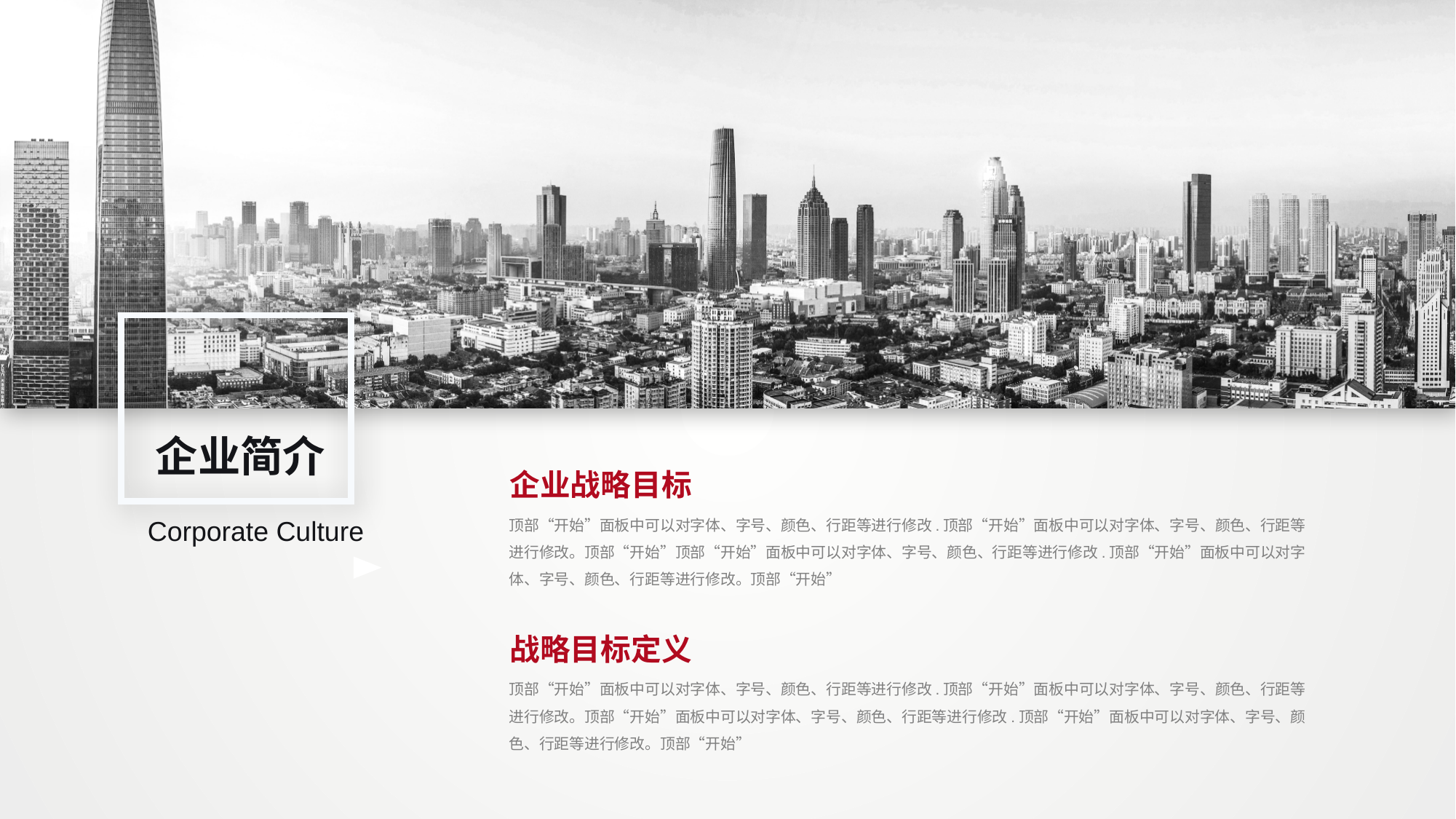

企业简介
企业战略目标
顶部“开始”面板中可以对字体、字号、颜色、行距等进行修改.顶部“开始”面板中可以对字体、字号、颜色、行距等进行修改。顶部“开始”顶部“开始”面板中可以对字体、字号、颜色、行距等进行修改.顶部“开始”面板中可以对字体、字号、颜色、行距等进行修改。顶部“开始”

Corporate Culture

战略目标定义
顶部“开始”面板中可以对字体、字号、颜色、行距等进行修改.顶部“开始”面板中可以对字体、字号、颜色、行距等进行修改。顶部“开始”面板中可以对字体、字号、颜色、行距等进行修改.顶部“开始”面板中可以对字体、字号、颜色、行距等进行修改。顶部“开始”